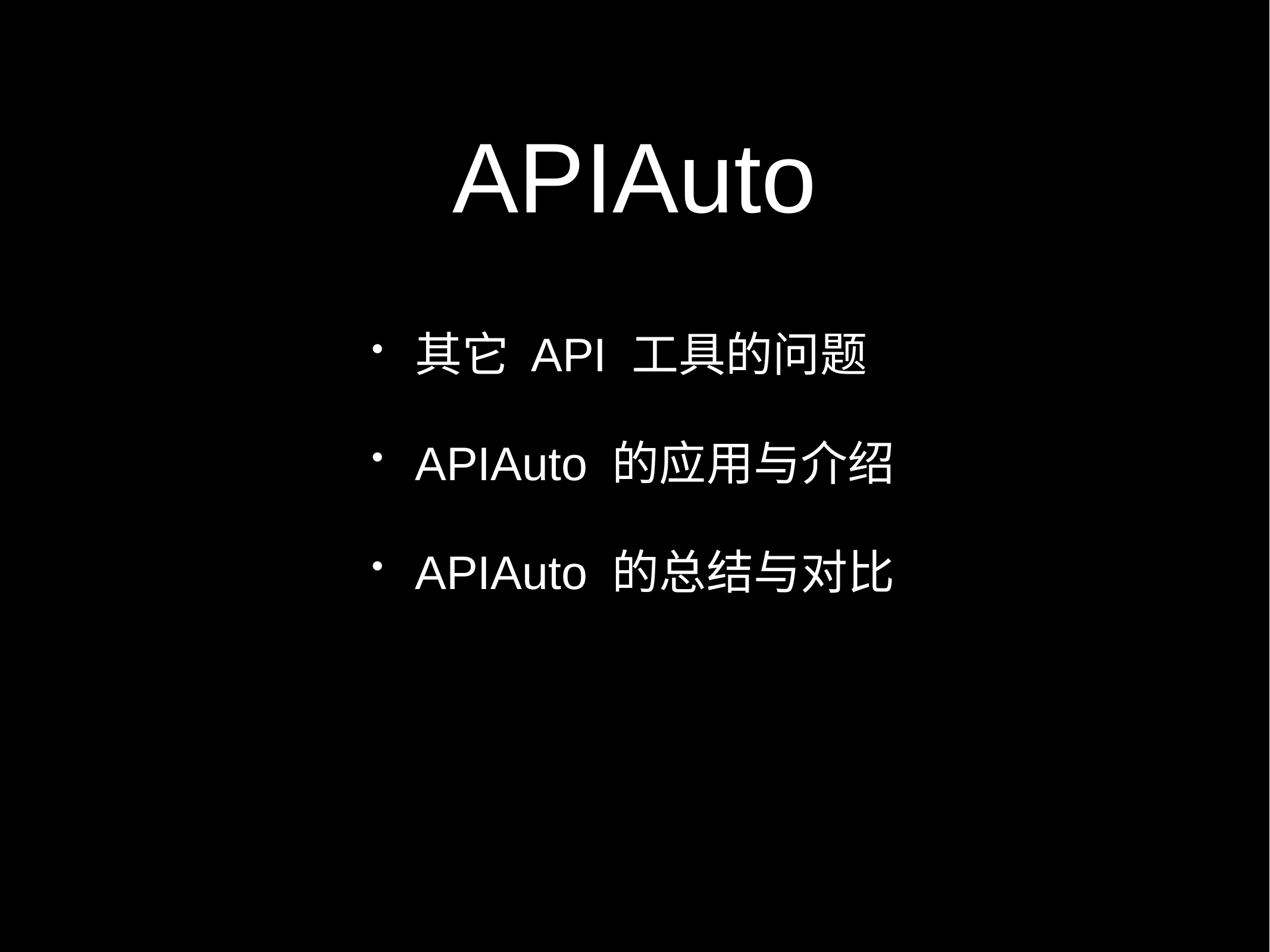

# APIAuto
其它 API 工具的问题
APIAuto 的应用与介绍
APIAuto 的总结与对比